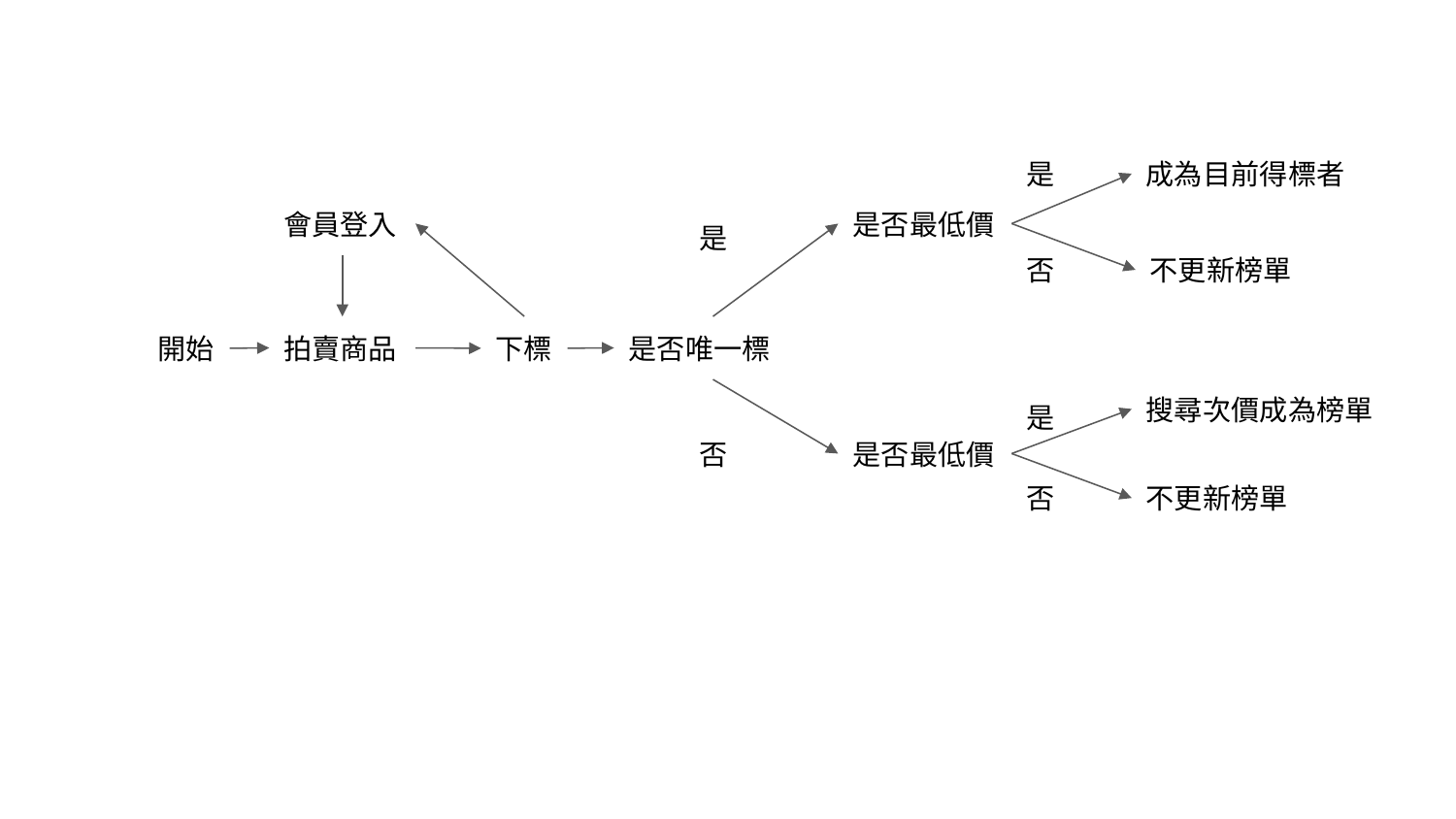

是
成為目前得標者
會員登入
是否最低價
是
不更新榜單
否
開始
拍賣商品
下標
是否唯一標
搜尋次價成為榜單
是
否
是否最低價
否
不更新榜單